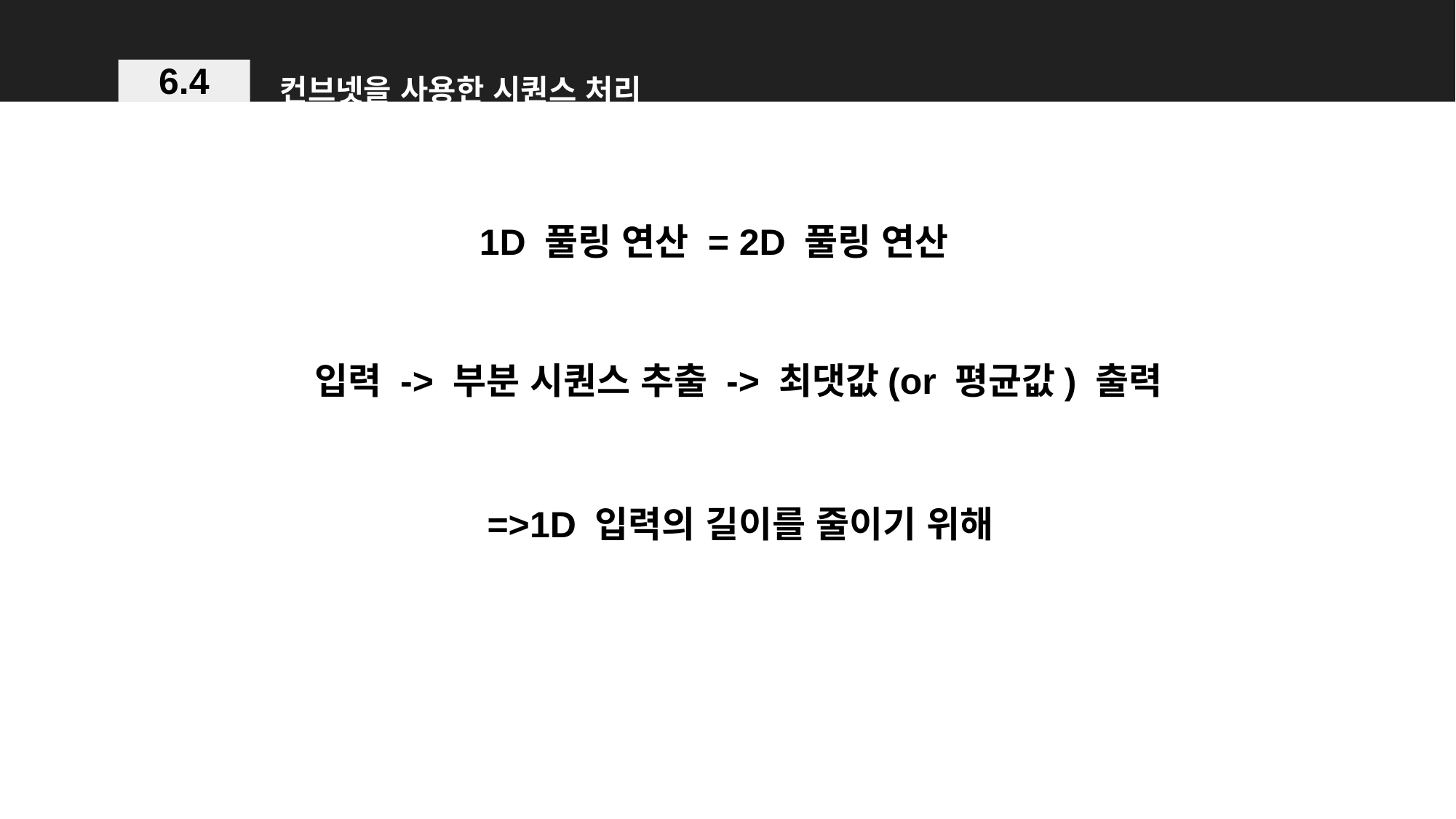

컨브넷을 사용한 시퀀스 처리
6.4

1D 풀링 연산 = 2D 풀링 연산
입력 -> 부분 시퀀스 추출 -> 최댓값(or 평균값) 출력
계산 비용이 쌈
=>1D 입력의 길이를 줄이기 위해